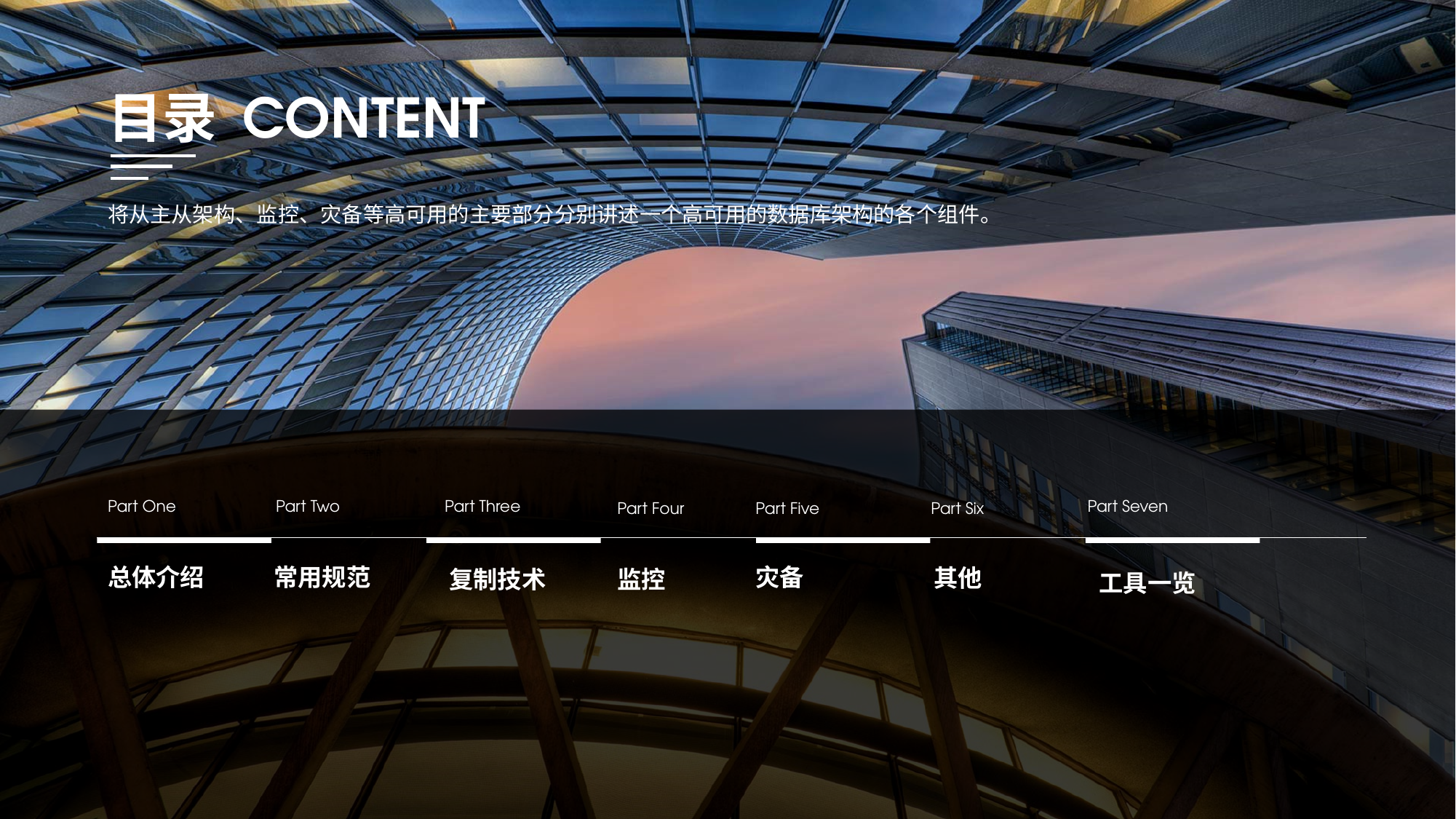

目录 CONTENT
将从主从架构、监控、灾备等高可用的主要部分分别讲述一个高可用的数据库架构的各个组件。
Part One
Part Two

Part Three
Part Seven
Part Five
Part Six

Part Four
灾备
总体介绍
常用规范
其他
监控
复制技术
工具一览